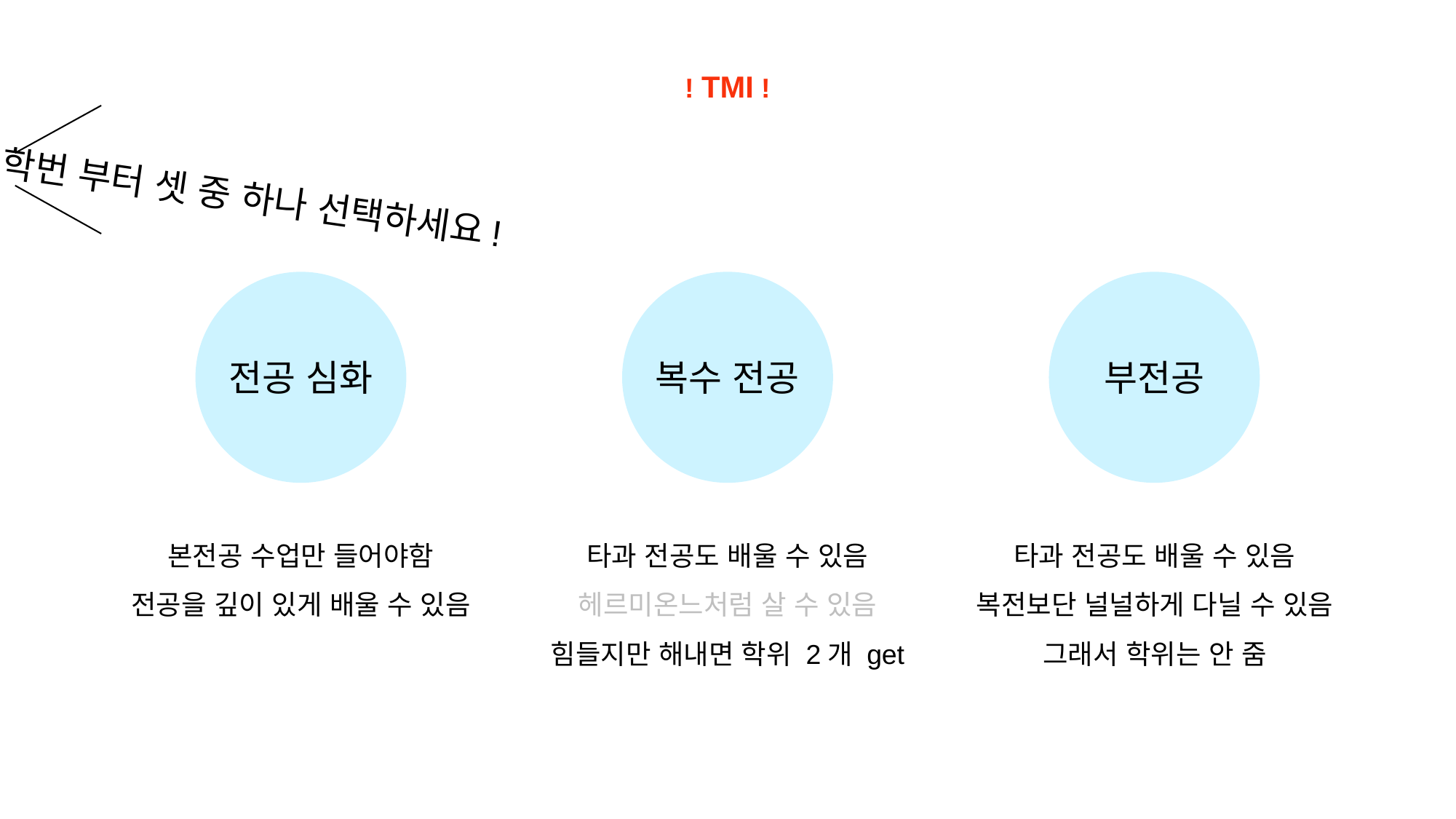

! TMI !
15학번 부터 셋 중 하나 선택하세요!

전공 심화
복수 전공
부전공
본전공 수업만 들어야함
전공을 깊이 있게 배울 수 있음
타과 전공도 배울 수 있음
헤르미온느처럼 살 수 있음
힘들지만 해내면 학위 2개 get
타과 전공도 배울 수 있음
복전보단 널널하게 다닐 수 있음
그래서 학위는 안 줌